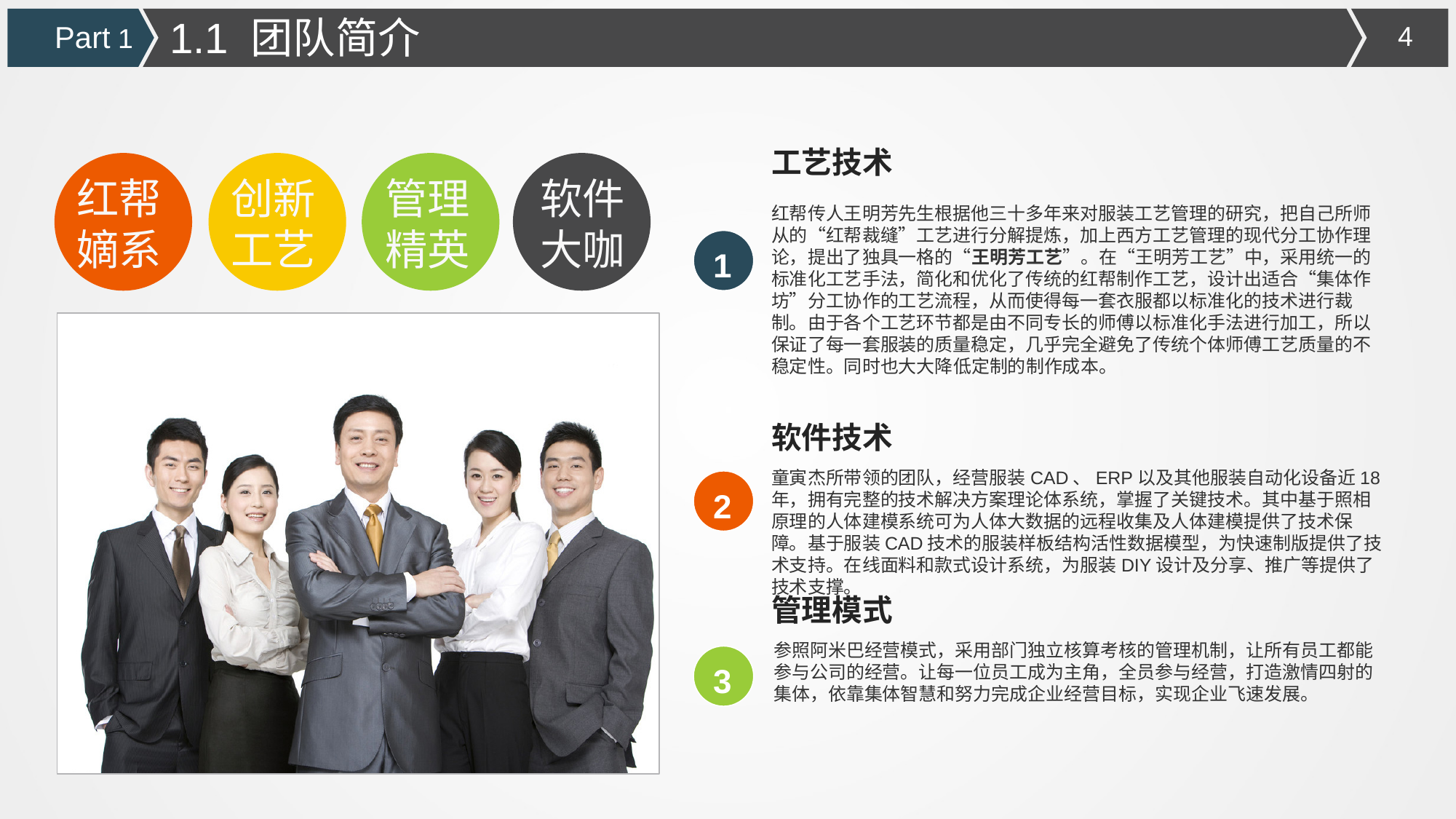

1.1 团队简介
Part 1
工艺技术

红帮嫡系
创新工艺
管理精英
软件大咖
红帮传人王明芳先生根据他三十多年来对服装工艺管理的研究，把自己所师从的“红帮裁缝”工艺进行分解提炼，加上西方工艺管理的现代分工协作理论，提出了独具一格的“王明芳工艺”。在“王明芳工艺”中，采用统一的标准化工艺手法，简化和优化了传统的红帮制作工艺，设计出适合“集体作坊”分工协作的工艺流程，从而使得每一套衣服都以标准化的技术进行裁制。由于各个工艺环节都是由不同专长的师傅以标准化手法进行加工，所以保证了每一套服装的质量稳定，几乎完全避免了传统个体师傅工艺质量的不稳定性。同时也大大降低定制的制作成本。
1

软件技术
童寅杰所带领的团队，经营服装CAD、ERP以及其他服装自动化设备近18年，拥有完整的技术解决方案理论体系统，掌握了关键技术。其中基于照相原理的人体建模系统可为人体大数据的远程收集及人体建模提供了技术保障。基于服装CAD技术的服装样板结构活性数据模型，为快速制版提供了技术支持。在线面料和款式设计系统，为服装DIY设计及分享、推广等提供了技术支撑。

2
管理模式
参照阿米巴经营模式，采用部门独立核算考核的管理机制，让所有员工都能参与公司的经营。让每一位员工成为主角，全员参与经营，打造激情四射的集体，依靠集体智慧和努力完成企业经营目标，实现企业飞速发展。
3